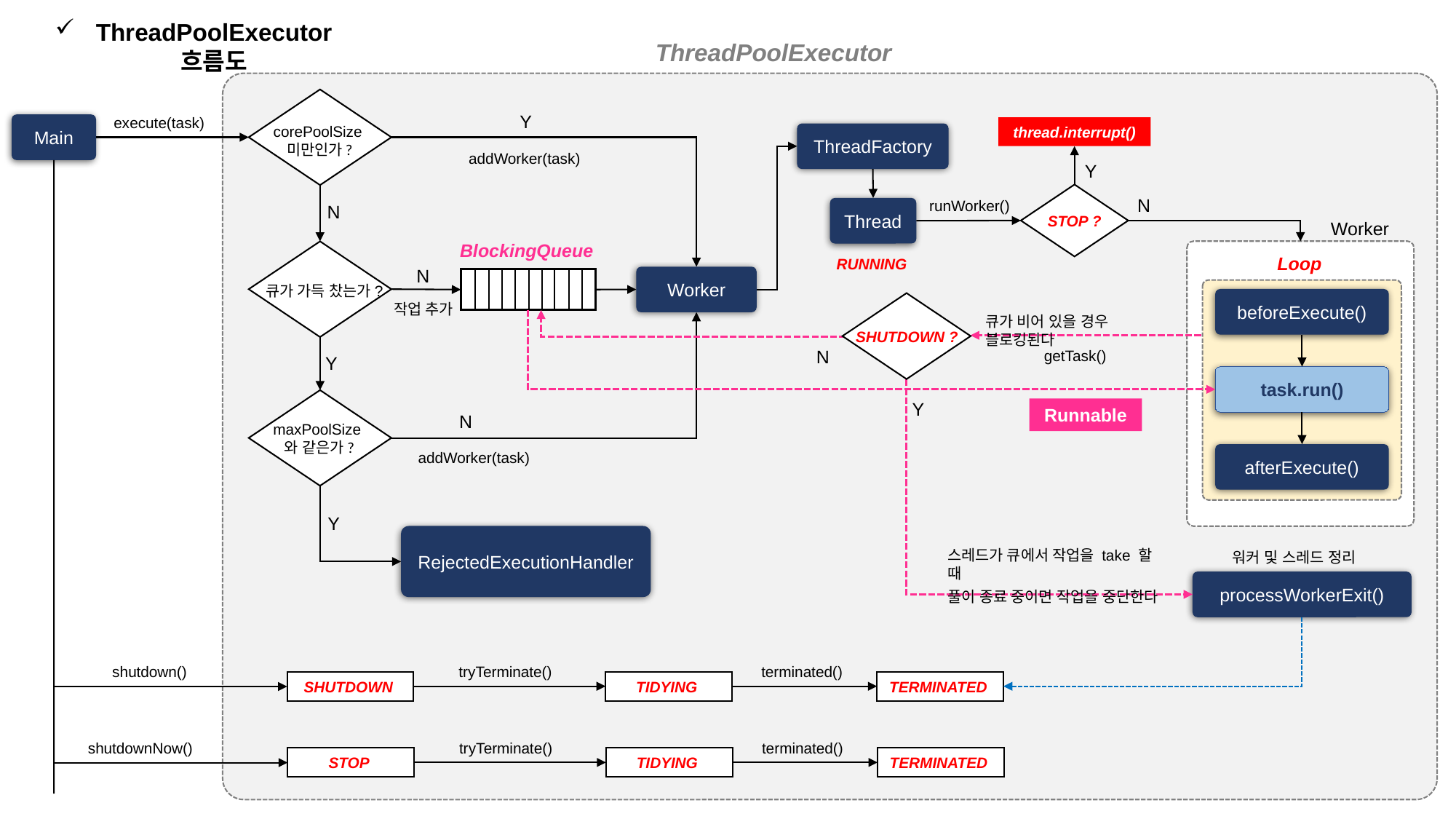

ThreadPoolExecutor 흐름도
ThreadPoolExecutor

Y
execute(task)
Main
corePoolSize
미만인가?
thread.interrupt()
ThreadFactory
addWorker(task)
Y

N
runWorker()
N
Thread
STOP ?
Worker
BlockingQueue

Loop
RUNNING
N
Worker

큐가 가득 찼는가?

beforeExecute()

작업 추가
큐가 비어 있을 경우 블로킹된다
SHUTDOWN ?
N
getTask()
Y
task.run()

Y
Runnable
N
maxPoolSize
와 같은가?
addWorker(task)
afterExecute()
Y
RejectedExecutionHandler
스레드가 큐에서 작업을 take 할 때
풀이 종료 중이면 작업을 중단한다
워커 및 스레드 정리
processWorkerExit()
tryTerminate()
terminated()
shutdown()
SHUTDOWN
TIDYING
TERMINATED
tryTerminate()
terminated()
shutdownNow()
STOP
TIDYING
TERMINATED